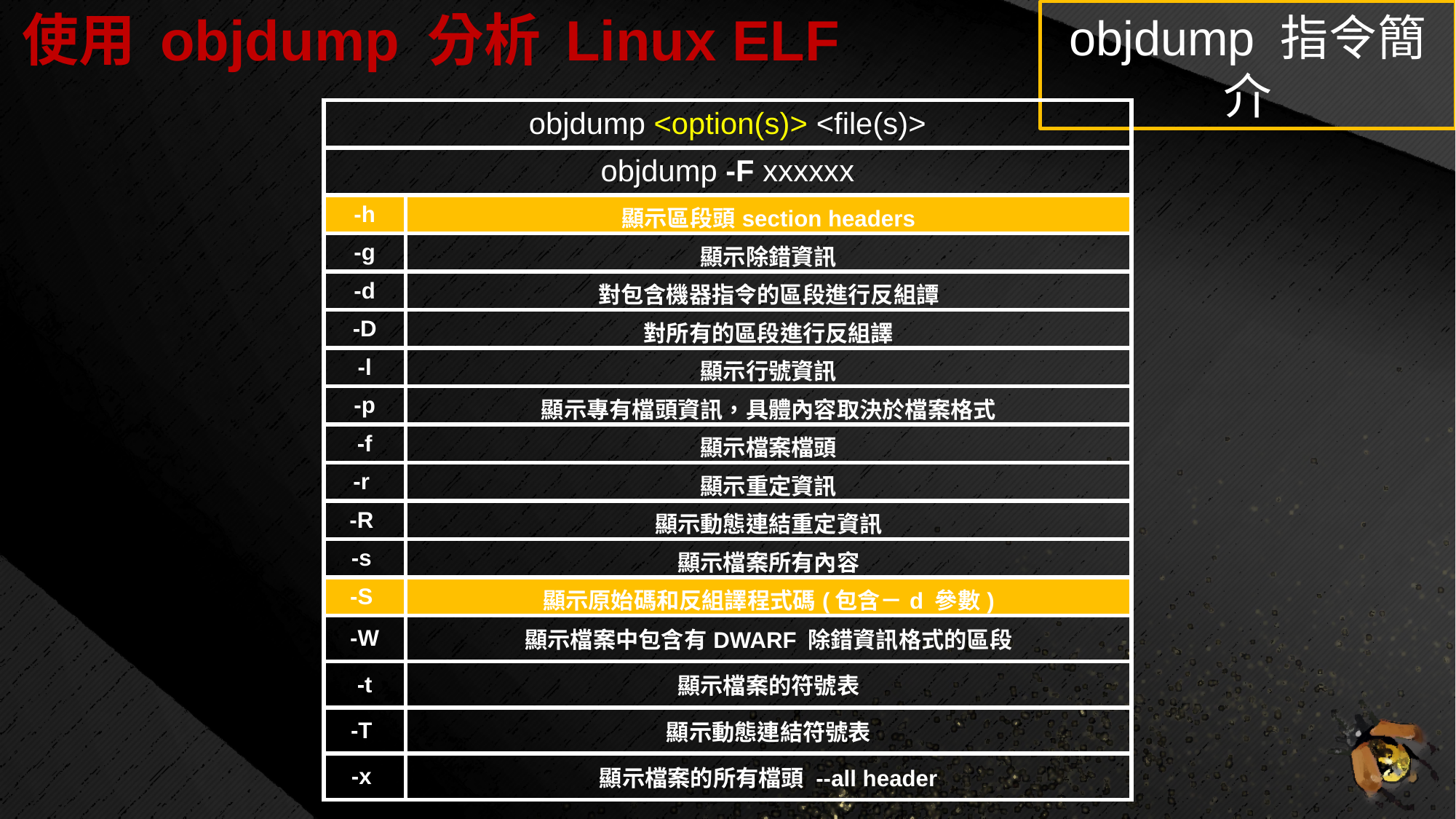

使用 objdump 分析 Linux ELF
objdump 指令簡介
| objdump <option(s)> <file(s)> | objdump <option(s)> <file(s)> |
| --- | --- |
| objdump -F xxxxxx | objdump -F xxxxxx |
| -h | 顯示區段頭section headers |
| -g | 顯示除錯資訊 |
| -d | 對包含機器指令的區段進行反組譚 |
| -D | 對所有的區段進行反組譯 |
| -l | 顯示行號資訊 |
| -p | 顯示專有檔頭資訊，具體內容取決於檔案格式 |
| -f | 顯示檔案檔頭 |
| -r | 顯示重定資訊 |
| -R | 顯示動態連結重定資訊 |
| -s | 顯示檔案所有內容 |
| -S | 顯示原始碼和反組譯程式碼(包含－d 參數) |
| -W | 顯示檔案中包含有DWARF 除錯資訊格式的區段 |
| -t | 顯示檔案的符號表 |
| -T | 顯示動態連結符號表 |
| -x | 顯示檔案的所有檔頭 --all header |